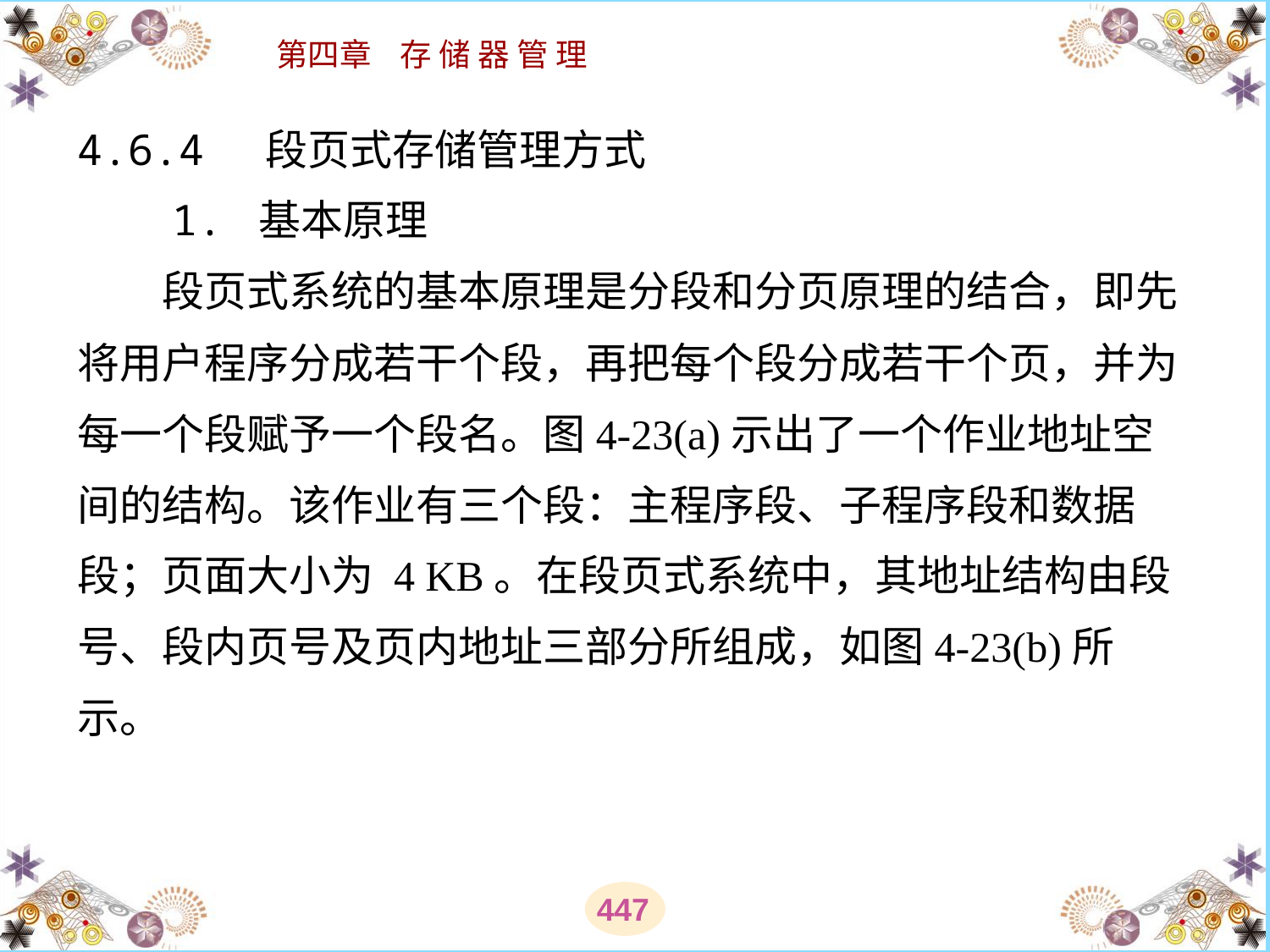

# 4.6.4  段页式存储管理方式 　　1. 基本原理 　　段页式系统的基本原理是分段和分页原理的结合，即先将用户程序分成若干个段，再把每个段分成若干个页，并为每一个段赋予一个段名。图4-23(a)示出了一个作业地址空间的结构。该作业有三个段：主程序段、子程序段和数据段；页面大小为 4 KB。在段页式系统中，其地址结构由段号、段内页号及页内地址三部分所组成，如图4-23(b)所示。